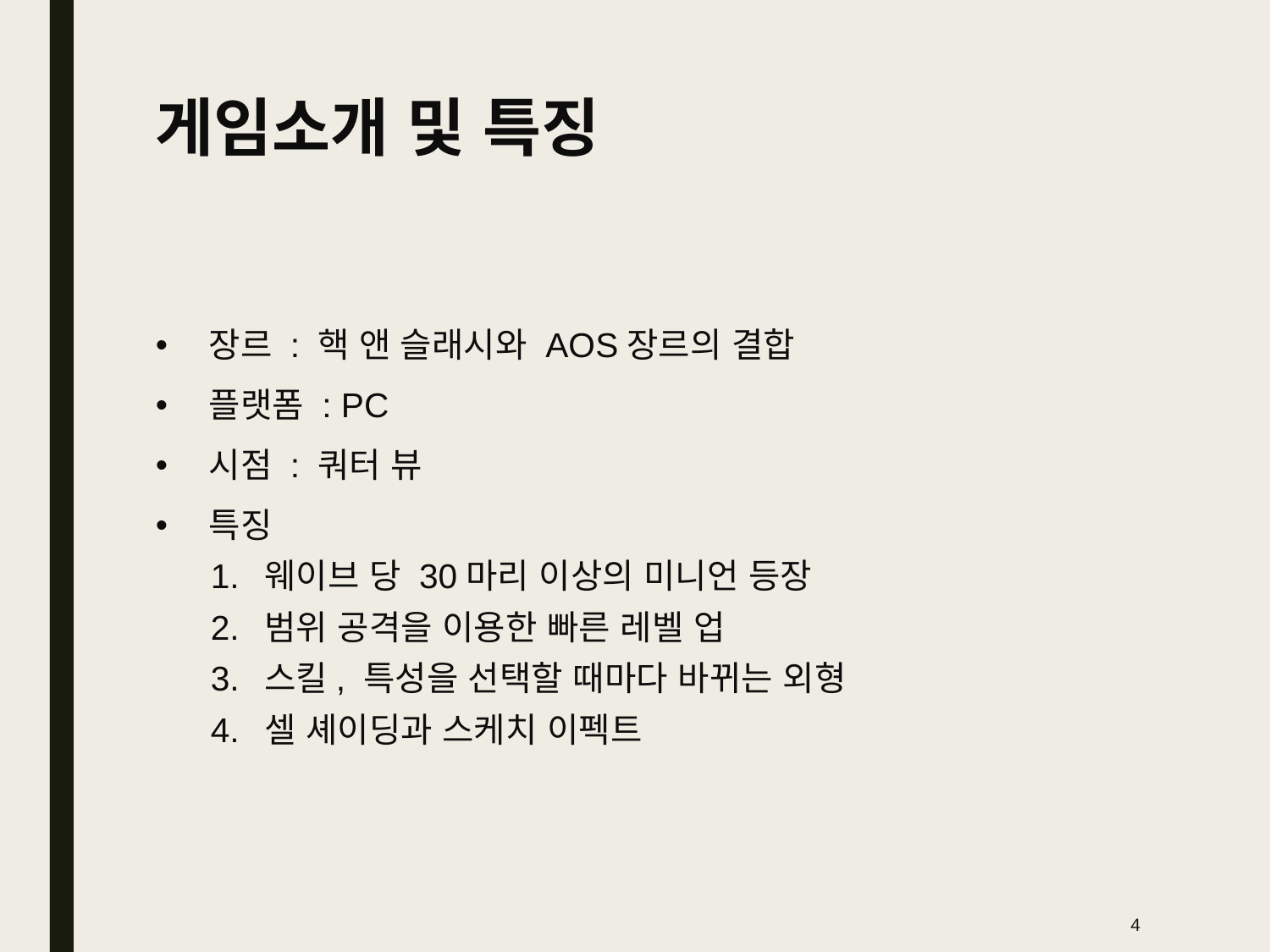

# 게임소개 및 특징
장르 : 핵 앤 슬래시와 AOS장르의 결합
플랫폼 : PC
시점 : 쿼터 뷰
특징
웨이브 당 30마리 이상의 미니언 등장
범위 공격을 이용한 빠른 레벨 업
스킬, 특성을 선택할 때마다 바뀌는 외형
셀 셰이딩과 스케치 이펙트
4